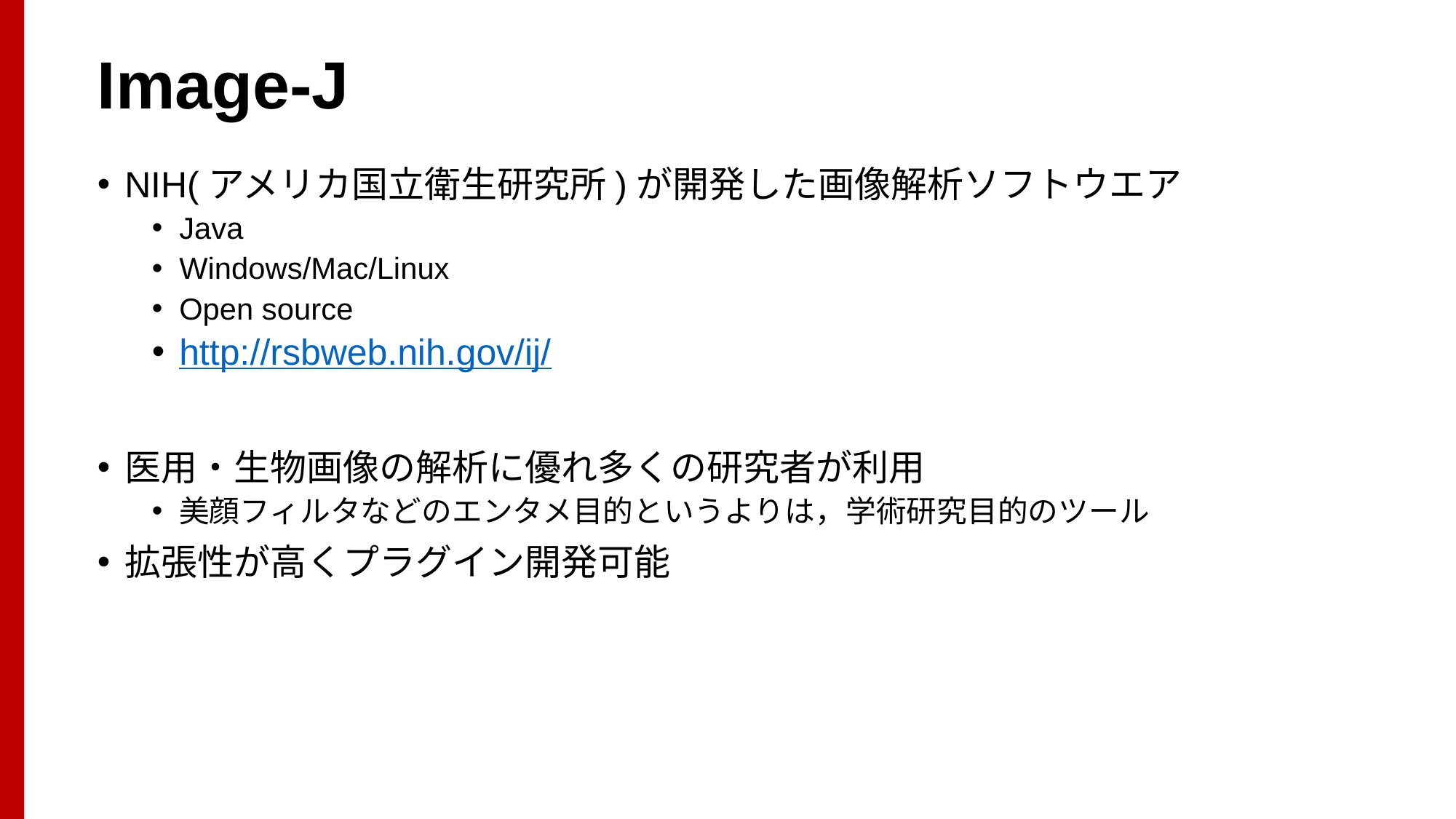

# Image-J
NIH(アメリカ国立衛生研究所)が開発した画像解析ソフトウエア
Java
Windows/Mac/Linux
Open source
http://rsbweb.nih.gov/ij/

医用・生物画像の解析に優れ多くの研究者が利用
美顔フィルタなどのエンタメ目的というよりは，学術研究目的のツール
拡張性が高くプラグイン開発可能